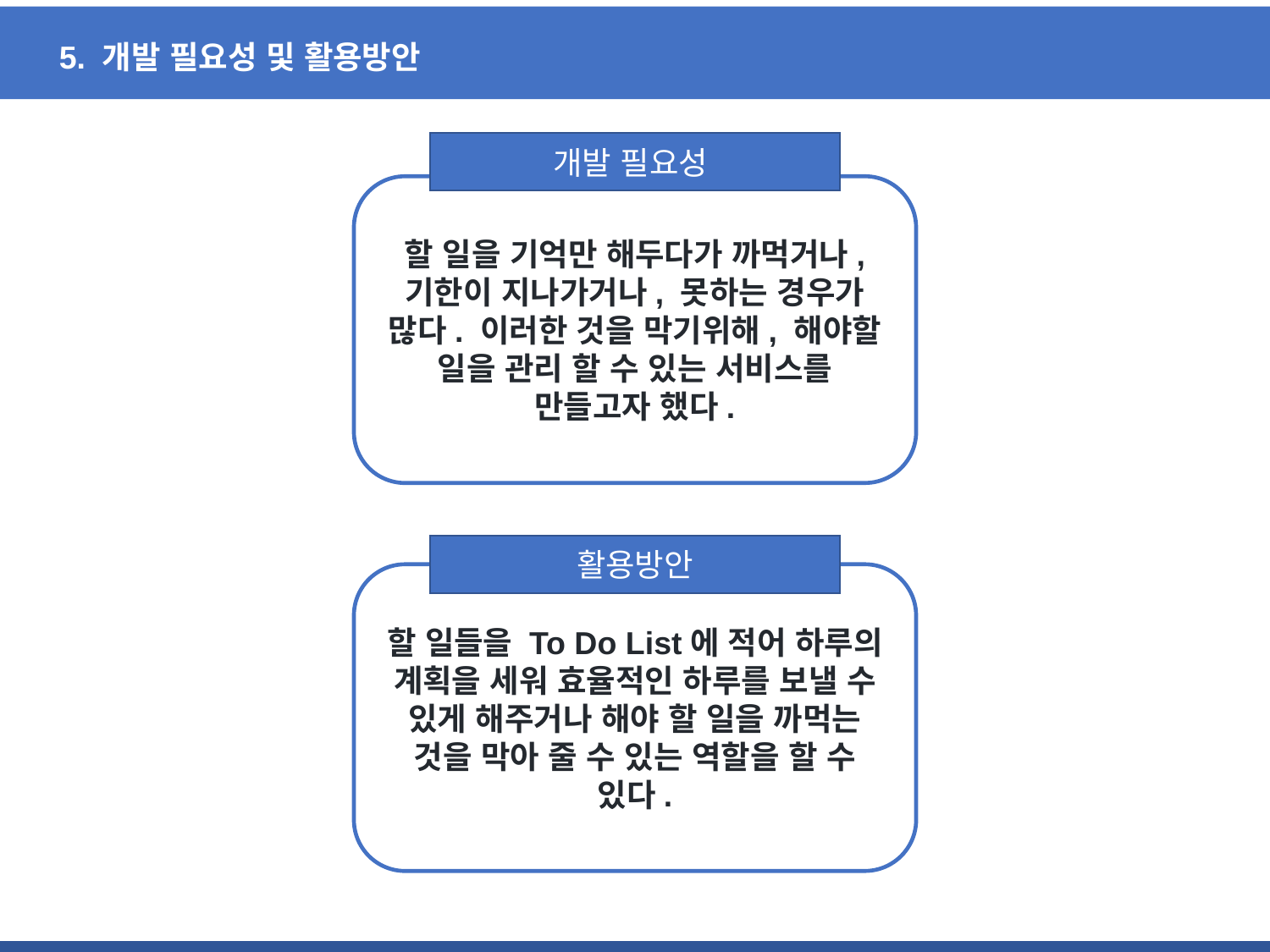

5. 개발 필요성 및 활용방안
개발 필요성
할 일을 기억만 해두다가 까먹거나, 기한이 지나가거나, 못하는 경우가 많다. 이러한 것을 막기위해, 해야할 일을 관리 할 수 있는 서비스를 만들고자 했다.
활용방안
할 일들을 To Do List에 적어 하루의 계획을 세워 효율적인 하루를 보낼 수 있게 해주거나 해야 할 일을 까먹는 것을 막아 줄 수 있는 역할을 할 수 있다.